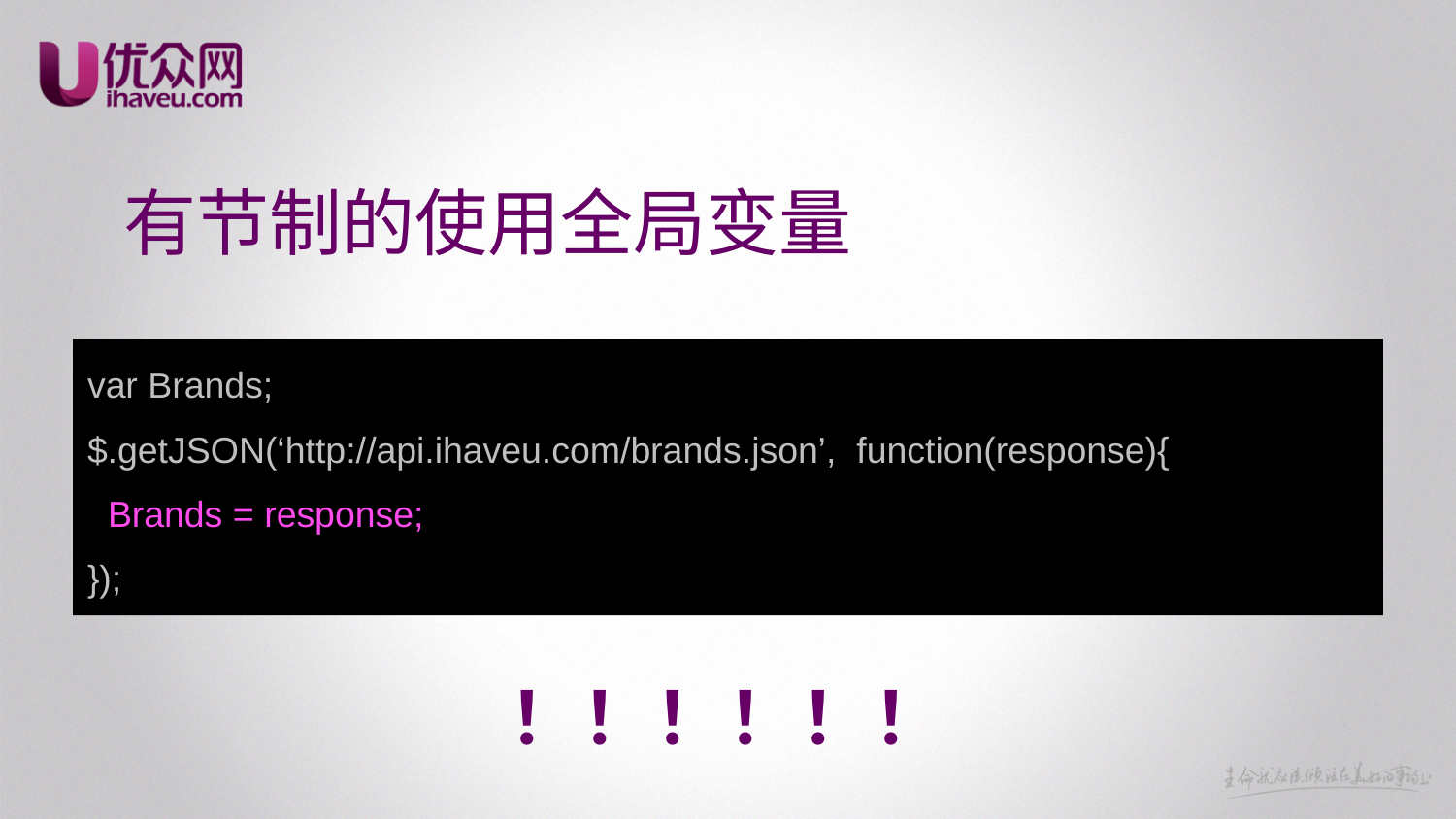

# 有节制的使用全局变量
var Brands;
$.getJSON(‘http://api.ihaveu.com/brands.json’,  function(response){
  Brands = response;
});

！！！！！！